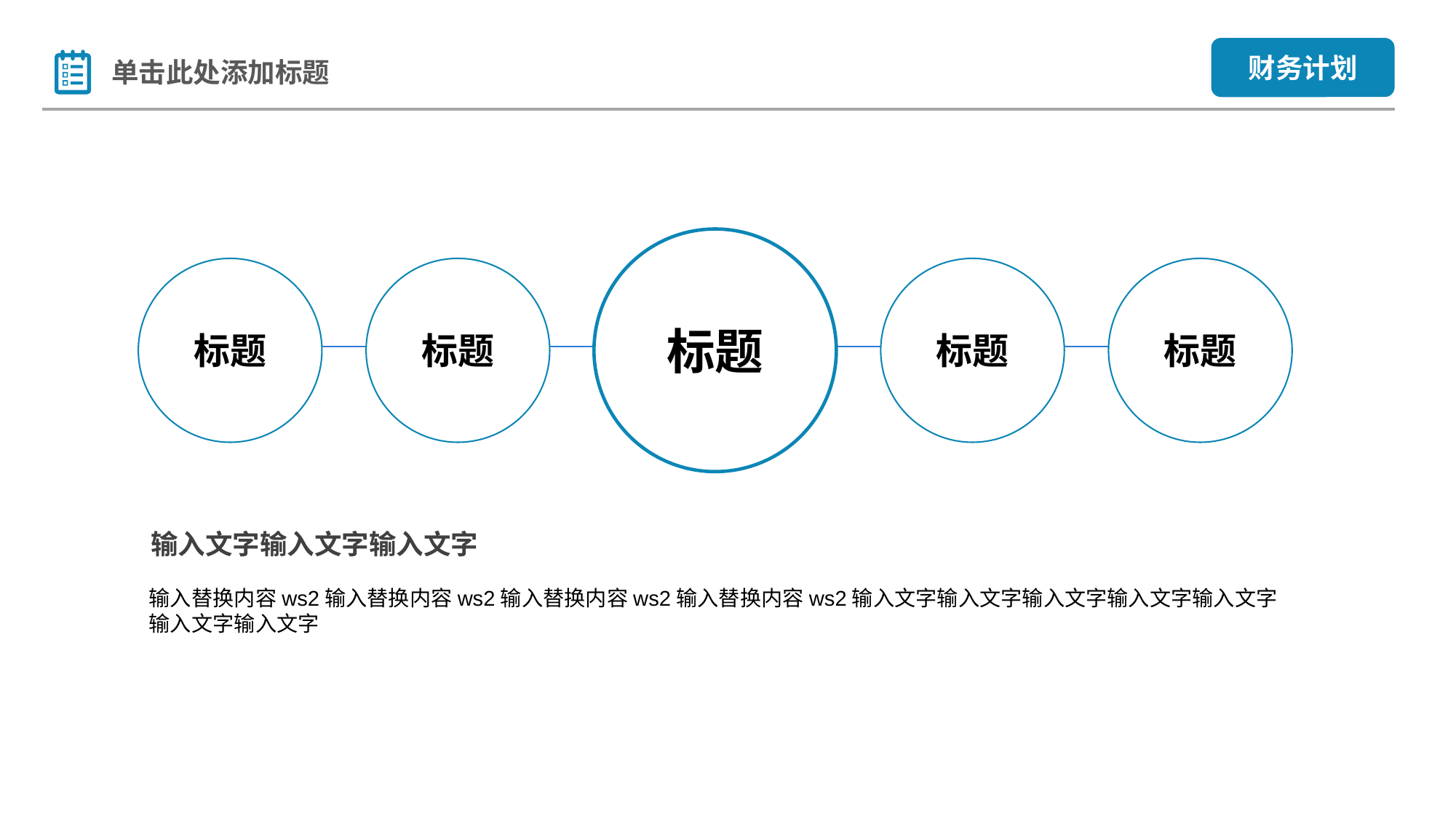

财务计划

单击此处添加标题

标题
标题
标题
标题
标题
输入文字输入文字输入文字
输入替换内容ws2输入替换内容ws2输入替换内容ws2输入替换内容ws2输入文字输入文字输入文字输入文字输入文字输入文字输入文字